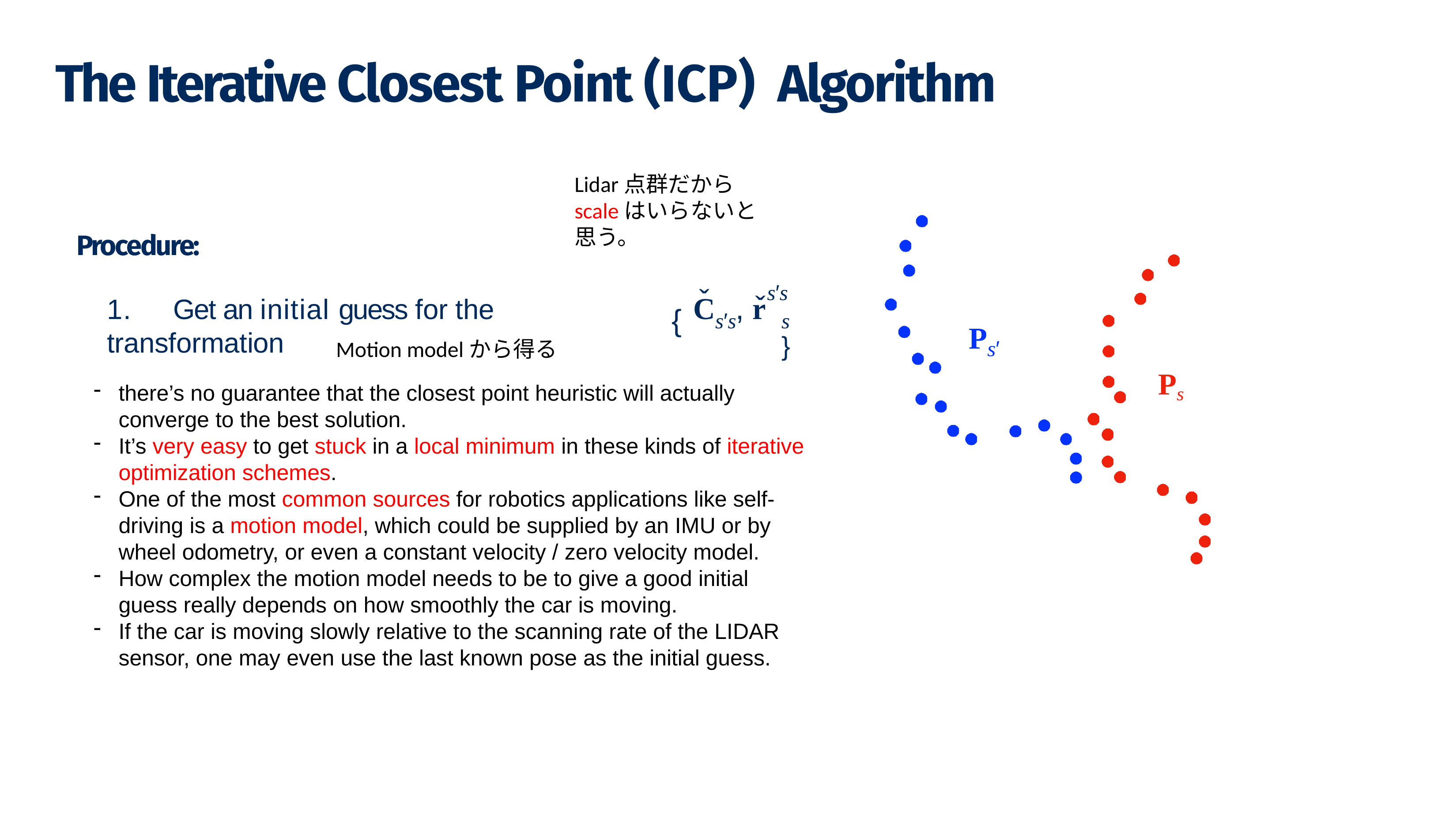

# The Iterative Closest Point (ICP) Algorithm
Lidar点群だからscaleはいらないと思う。

Procedure:

ˇ
s′s
s′s	s	}
ˇ
C
, r
1.	Get an initial guess for the transformation

{

P

Motion modelから得る
s′

Ps

there’s no guarantee that the closest point heuristic will actually converge to the best solution.
It’s very easy to get stuck in a local minimum in these kinds of iterative optimization schemes.
One of the most common sources for robotics applications like self-driving is a motion model, which could be supplied by an IMU or by wheel odometry, or even a constant velocity / zero velocity model.
How complex the motion model needs to be to give a good initial guess really depends on how smoothly the car is moving.
If the car is moving slowly relative to the scanning rate of the LIDAR sensor, one may even use the last known pose as the initial guess.